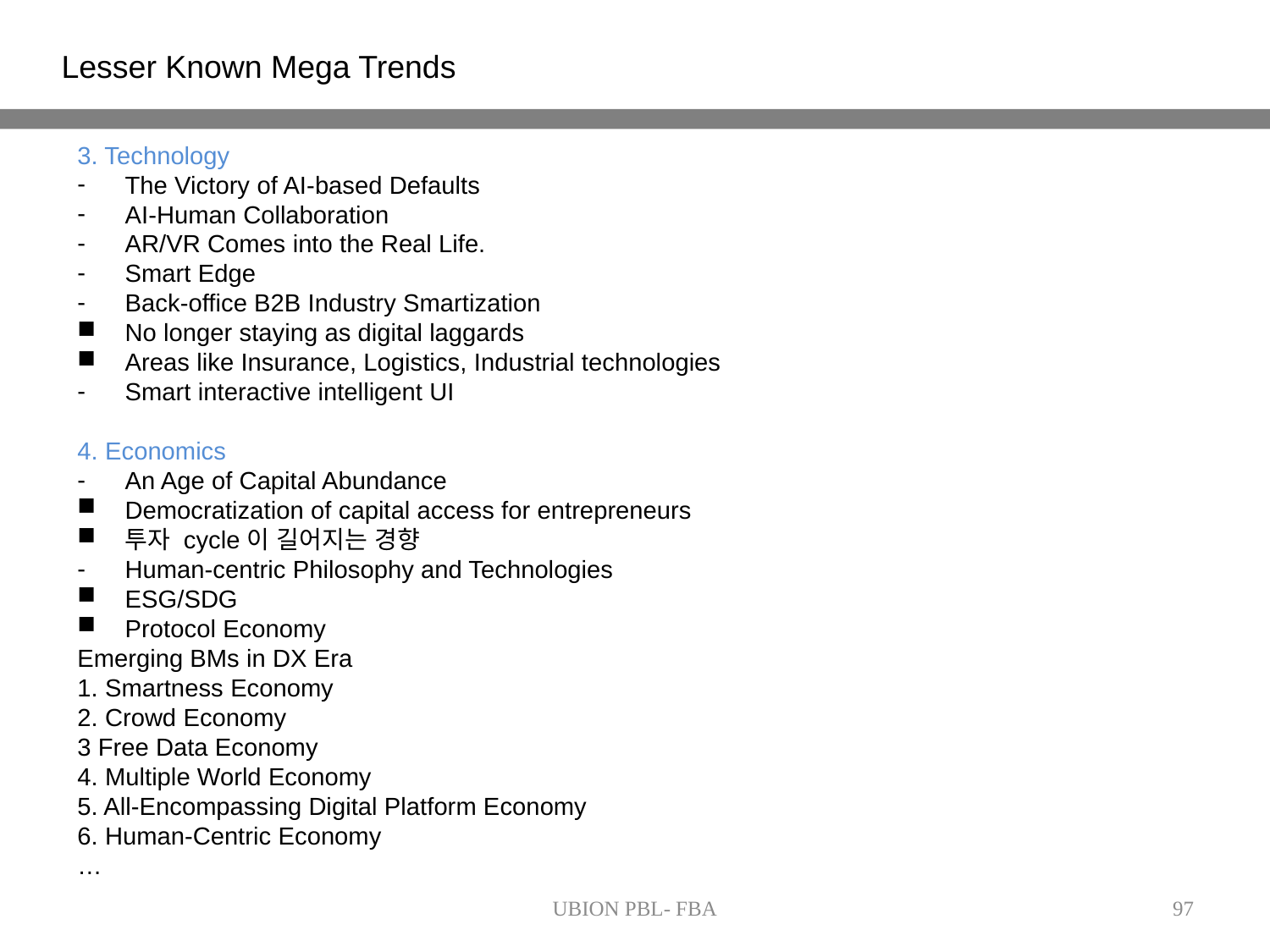

Lesser Known Mega Trends

3. Technology
The Victory of AI-based Defaults
AI-Human Collaboration
AR/VR Comes into the Real Life.
Smart Edge
Back-office B2B Industry Smartization
No longer staying as digital laggards
Areas like Insurance, Logistics, Industrial technologies
Smart interactive intelligent UI

4. Economics
An Age of Capital Abundance
Democratization of capital access for entrepreneurs
투자 cycle이 길어지는 경향
Human-centric Philosophy and Technologies
ESG/SDG
Protocol Economy
Emerging BMs in DX Era
1. Smartness Economy
2. Crowd Economy
3 Free Data Economy
4. Multiple World Economy
5. All-Encompassing Digital Platform Economy
6. Human-Centric Economy
…
UBION PBL- FBA
97